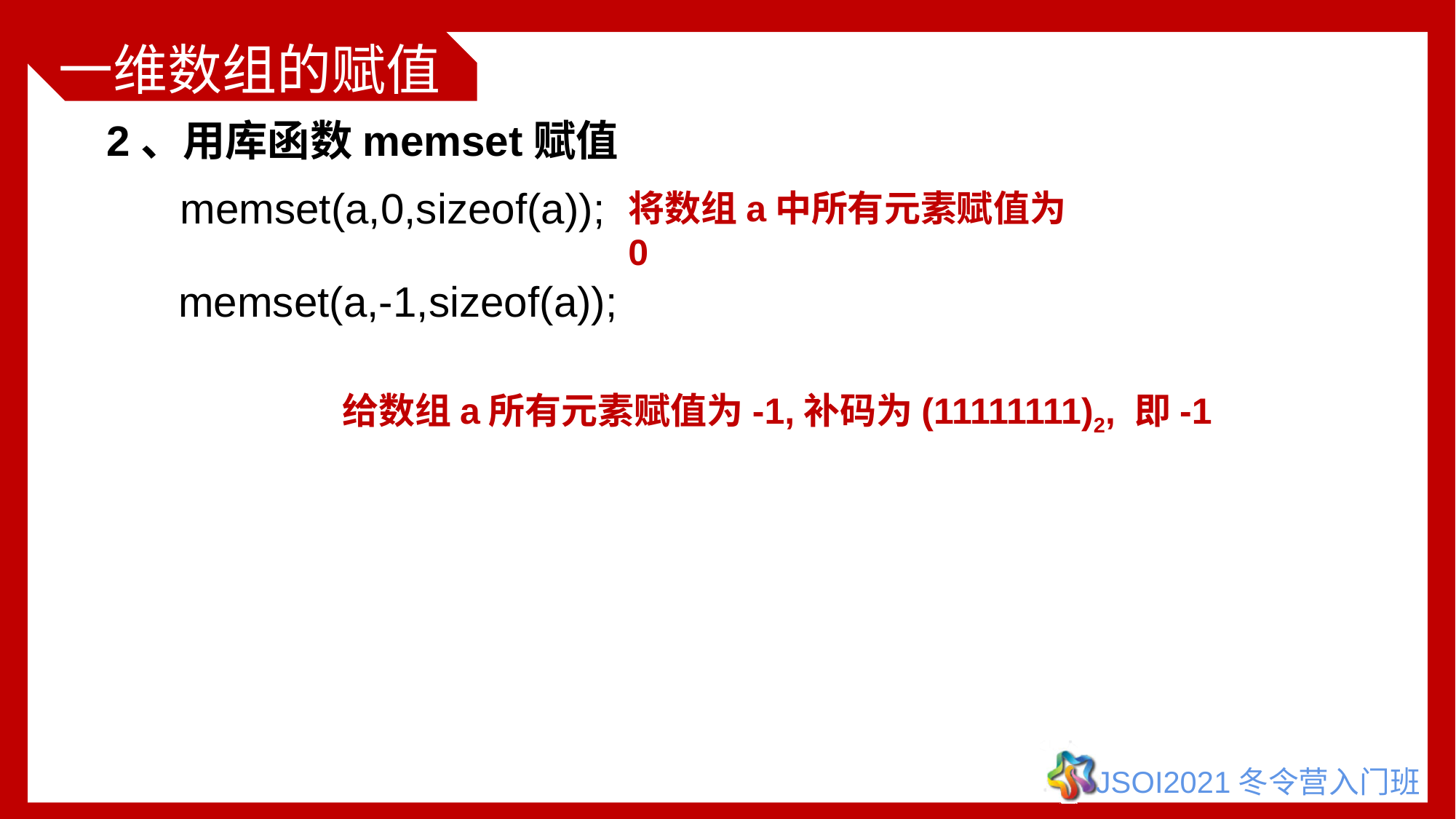

# 一维数组的赋值
2、用库函数memset赋值
memset(a,0,sizeof(a));
将数组a中所有元素赋值为0
memset(a,-1,sizeof(a));
给数组a所有元素赋值为-1,补码为(11111111)2, 即-1